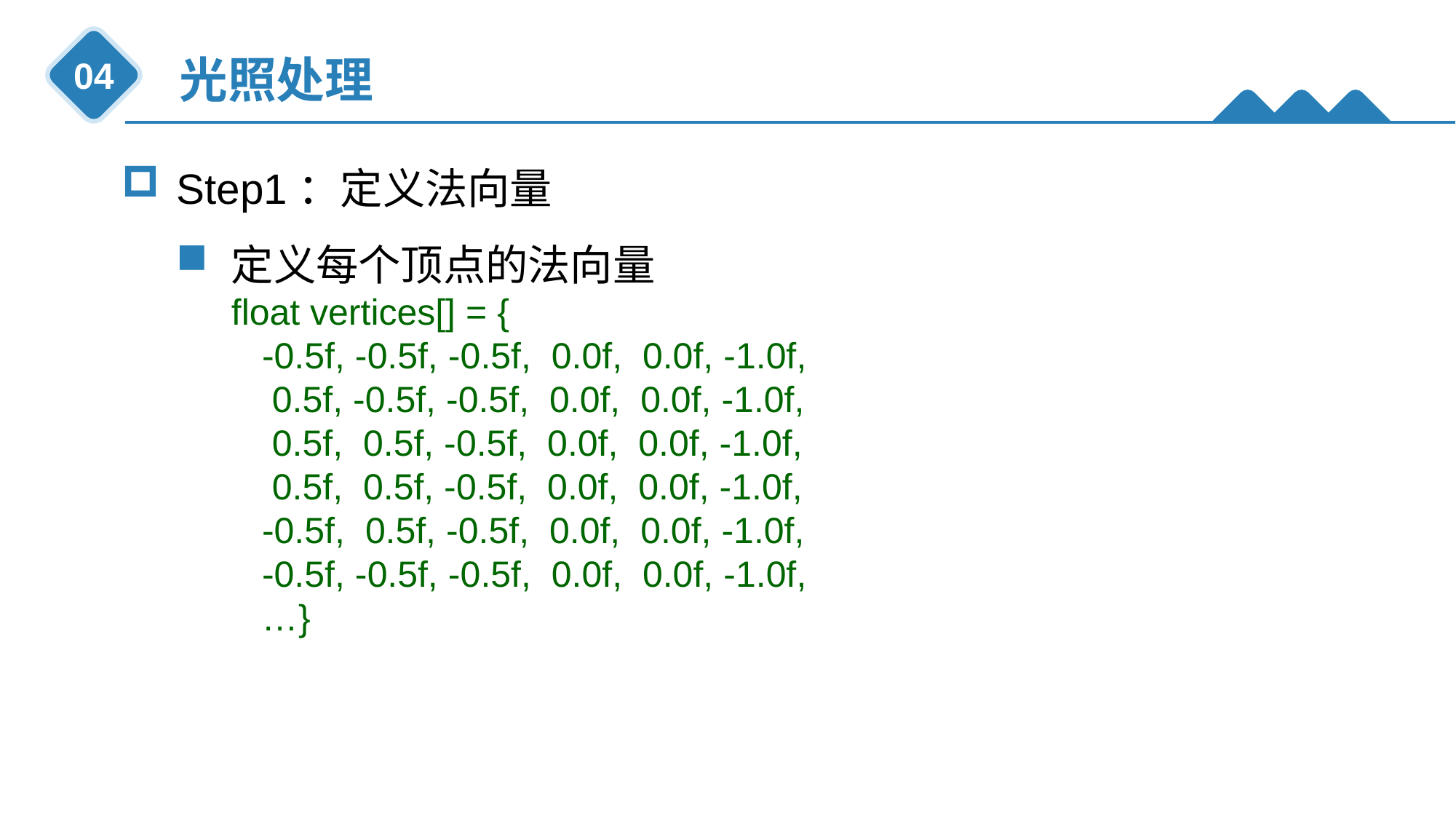

光照处理
04

Step1：定义法向量
定义每个顶点的法向量
float vertices[] = {
   -0.5f, -0.5f, -0.5f,  0.0f,  0.0f, -1.0f,
    0.5f, -0.5f, -0.5f,  0.0f,  0.0f, -1.0f,
    0.5f,  0.5f, -0.5f,  0.0f,  0.0f, -1.0f,
    0.5f,  0.5f, -0.5f,  0.0f,  0.0f, -1.0f,
   -0.5f,  0.5f, -0.5f,  0.0f,  0.0f, -1.0f,
   -0.5f, -0.5f, -0.5f,  0.0f,  0.0f, -1.0f,
   …}